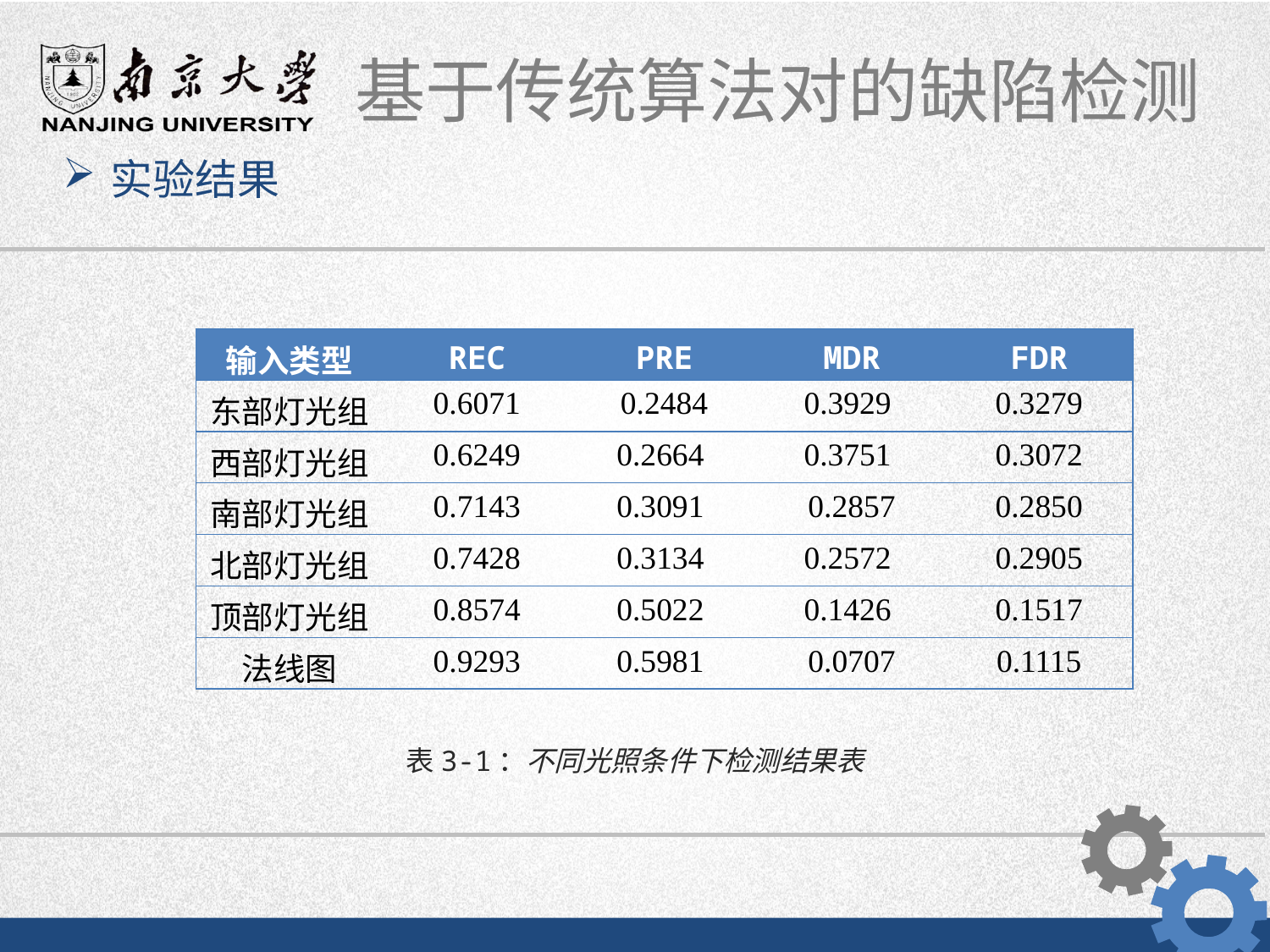

实验结果
| 输入类型 | REC | PRE | MDR | FDR |
| --- | --- | --- | --- | --- |
| 东部灯光组 | 0.6071 | 0.2484 | 0.3929 | 0.3279 |
| 西部灯光组 | 0.6249 | 0.2664 | 0.3751 | 0.3072 |
| 南部灯光组 | 0.7143 | 0.3091 | 0.2857 | 0.2850 |
| 北部灯光组 | 0.7428 | 0.3134 | 0.2572 | 0.2905 |
| 顶部灯光组 | 0.8574 | 0.5022 | 0.1426 | 0.1517 |
| 法线图 | 0.9293 | 0.5981 | 0.0707 | 0.1115 |
表3-1：不同光照条件下检测结果表